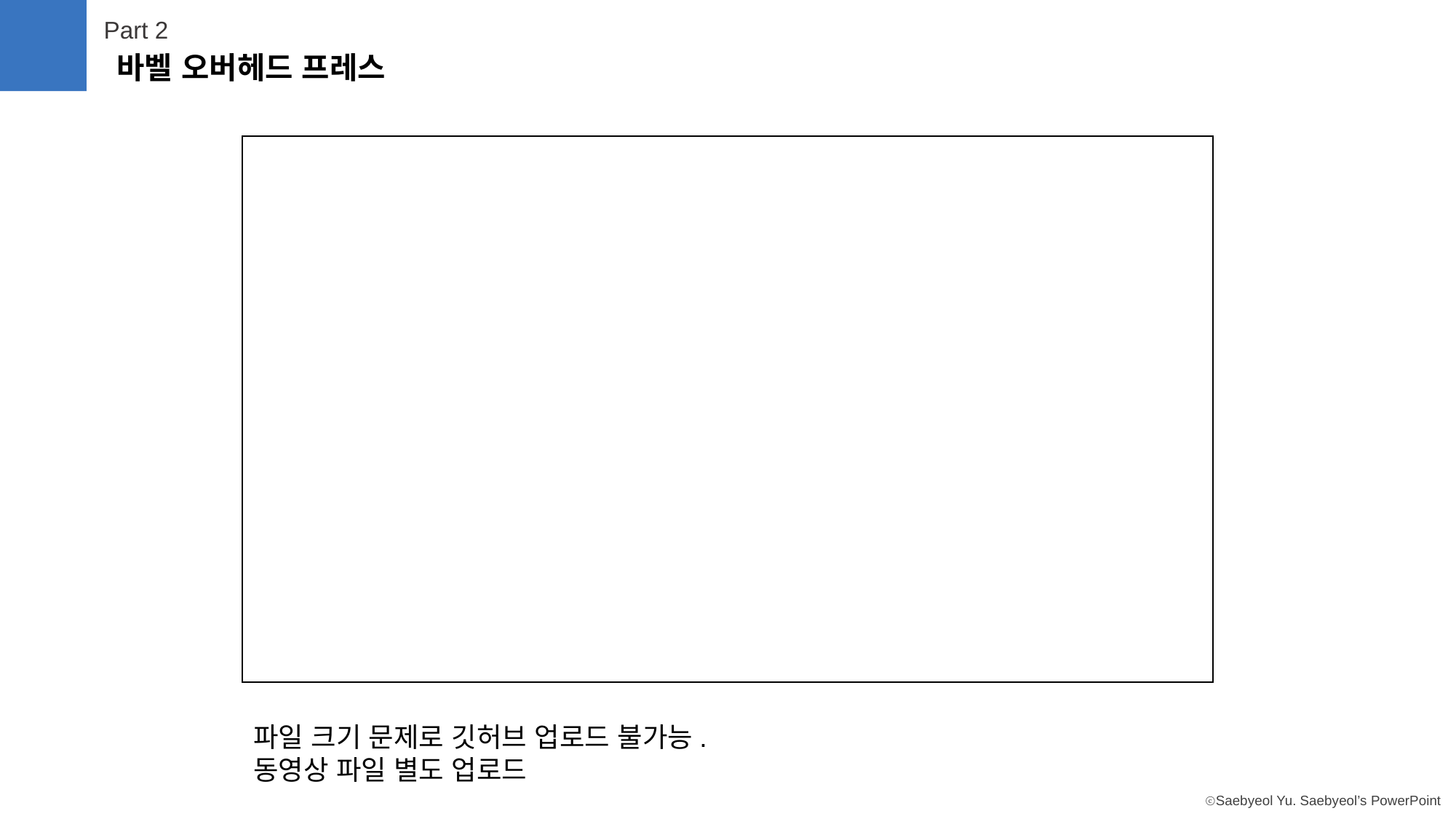

Part 2
바벨 오버헤드 프레스

파일 크기 문제로 깃허브 업로드 불가능. 동영상 파일 별도 업로드